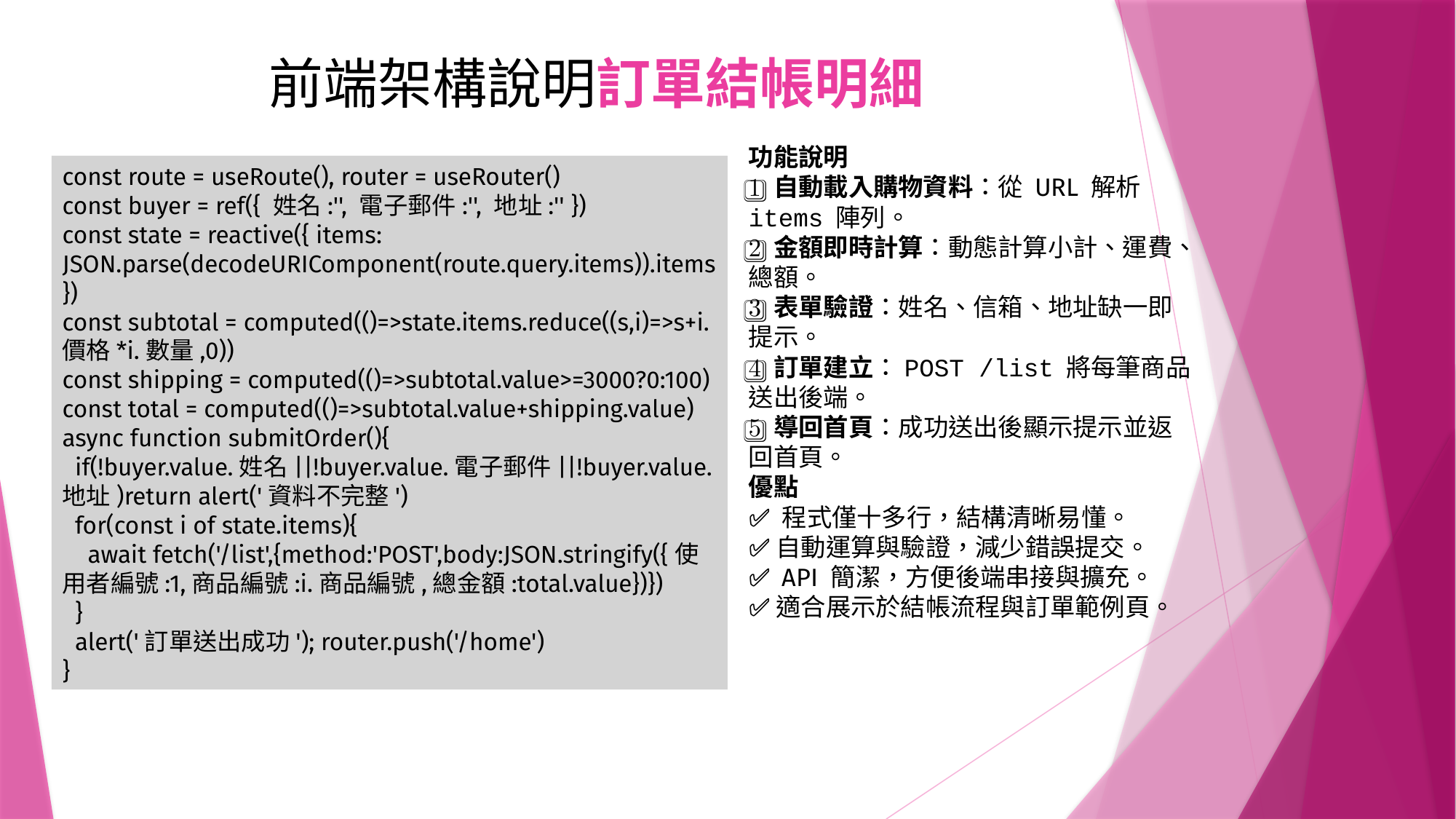

# 前端架構說明訂單結帳明細
功能說明
1️⃣ 自動載入購物資料：從 URL 解析 items 陣列。
2️⃣ 金額即時計算：動態計算小計、運費、總額。
3️⃣ 表單驗證：姓名、信箱、地址缺一即提示。
4️⃣ 訂單建立：POST /list 將每筆商品送出後端。
5️⃣ 導回首頁：成功送出後顯示提示並返回首頁。
優點
✅ 程式僅十多行，結構清晰易懂。
✅ 自動運算與驗證，減少錯誤提交。
✅ API 簡潔，方便後端串接與擴充。
✅ 適合展示於結帳流程與訂單範例頁。
const route = useRoute(), router = useRouter()
const buyer = ref({ 姓名:'', 電子郵件:'', 地址:'' })
const state = reactive({ items: JSON.parse(decodeURIComponent(route.query.items)).items })
const subtotal = computed(()=>state.items.reduce((s,i)=>s+i.價格*i.數量,0))
const shipping = computed(()=>subtotal.value>=3000?0:100)
const total = computed(()=>subtotal.value+shipping.value)
async function submitOrder(){
  if(!buyer.value.姓名||!buyer.value.電子郵件||!buyer.value.地址)return alert('資料不完整')
  for(const i of state.items){
    await fetch('/list',{method:'POST',body:JSON.stringify({使用者編號:1,商品編號:i.商品編號,總金額:total.value})})
  }
  alert('訂單送出成功'); router.push('/home')
}